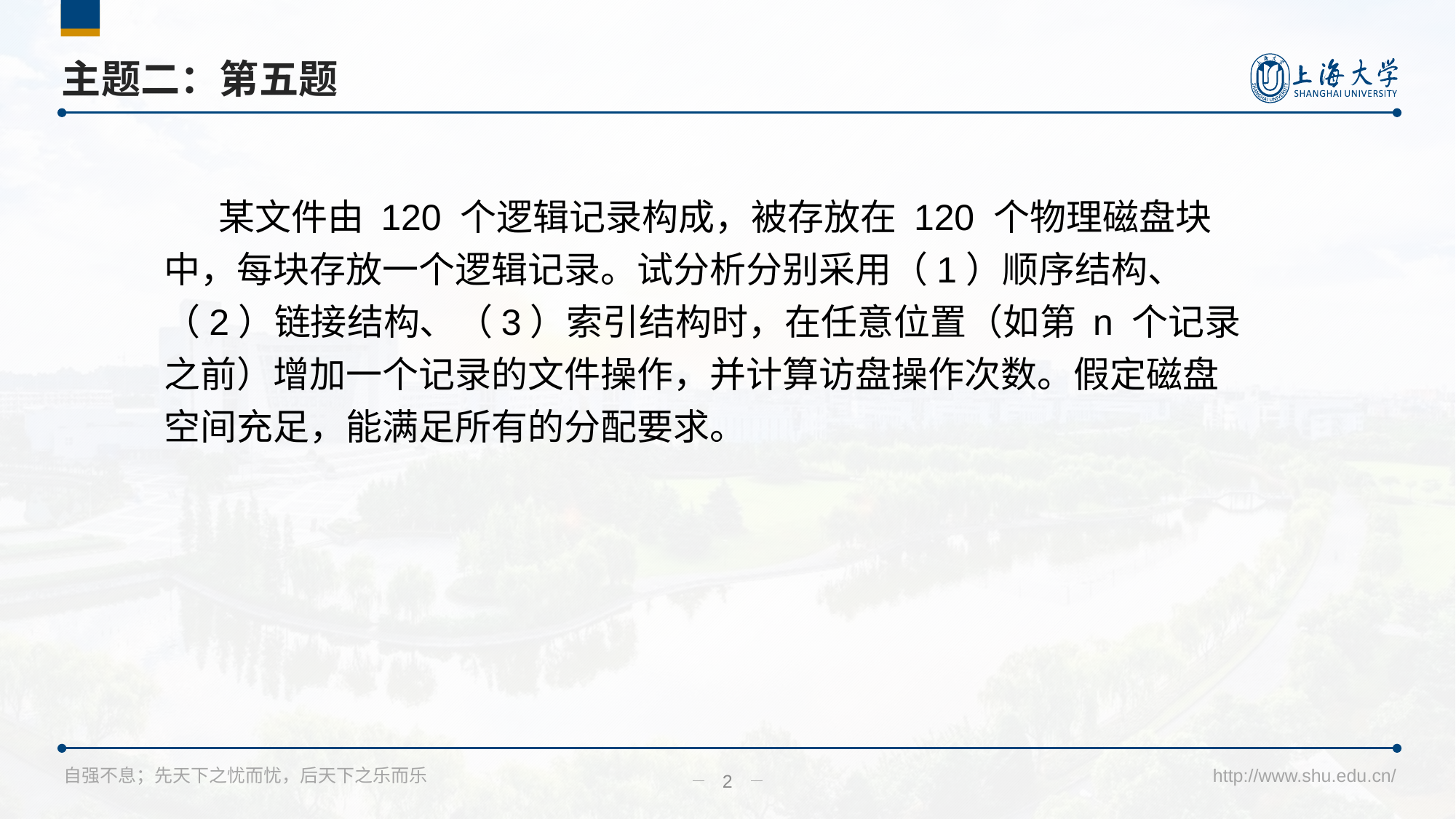

# 主题二：第五题
某文件由 120 个逻辑记录构成，被存放在 120 个物理磁盘块中，每块存放一个逻辑记录。试分析分别采用（1）顺序结构、（2）链接结构、（3）索引结构时，在任意位置（如第 n 个记录之前）增加一个记录的文件操作，并计算访盘操作次数。假定磁盘空间充足，能满足所有的分配要求。
2